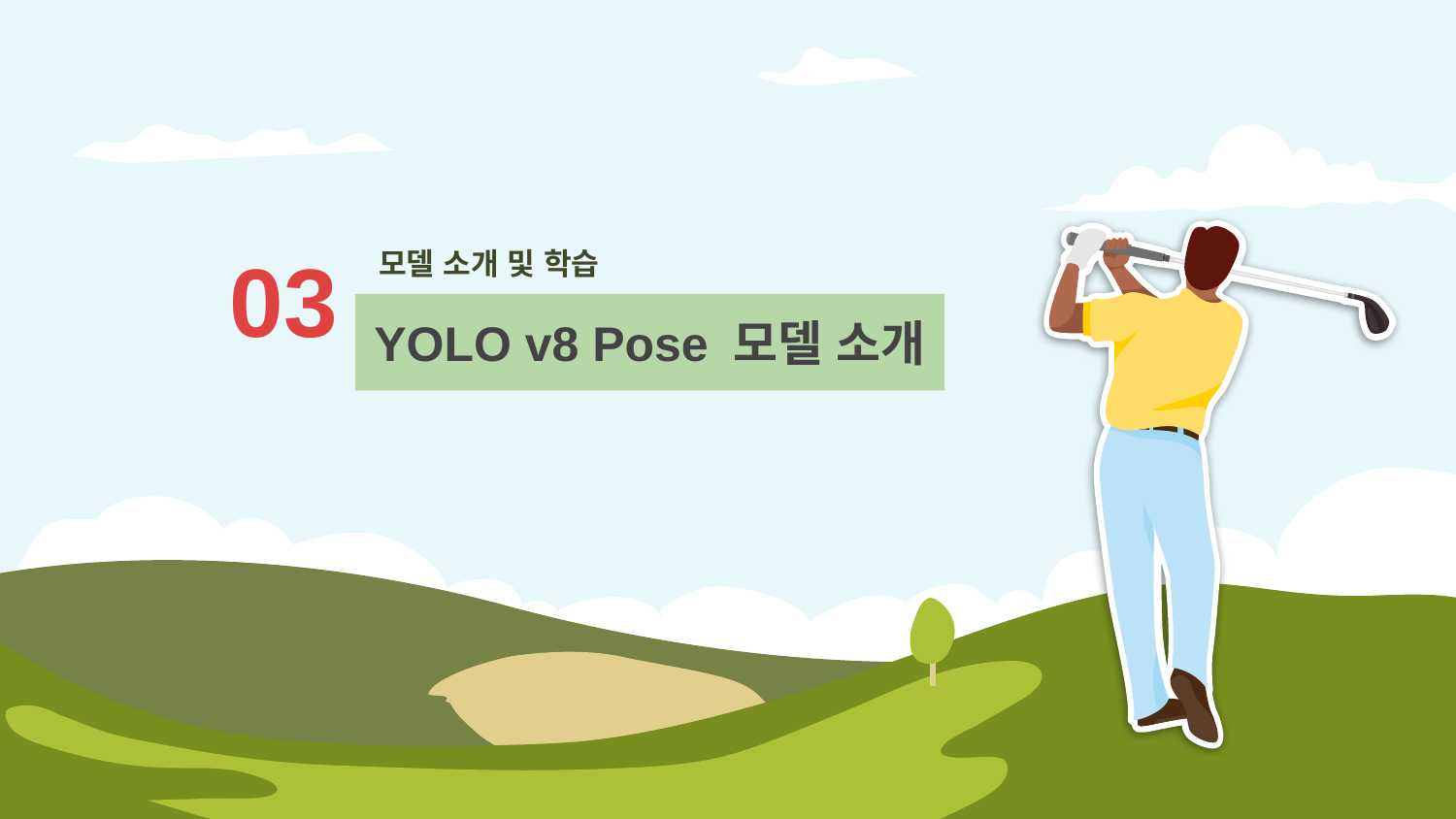

# 모델 소개 및 학습

03
YOLO v8 Pose 모델 소개